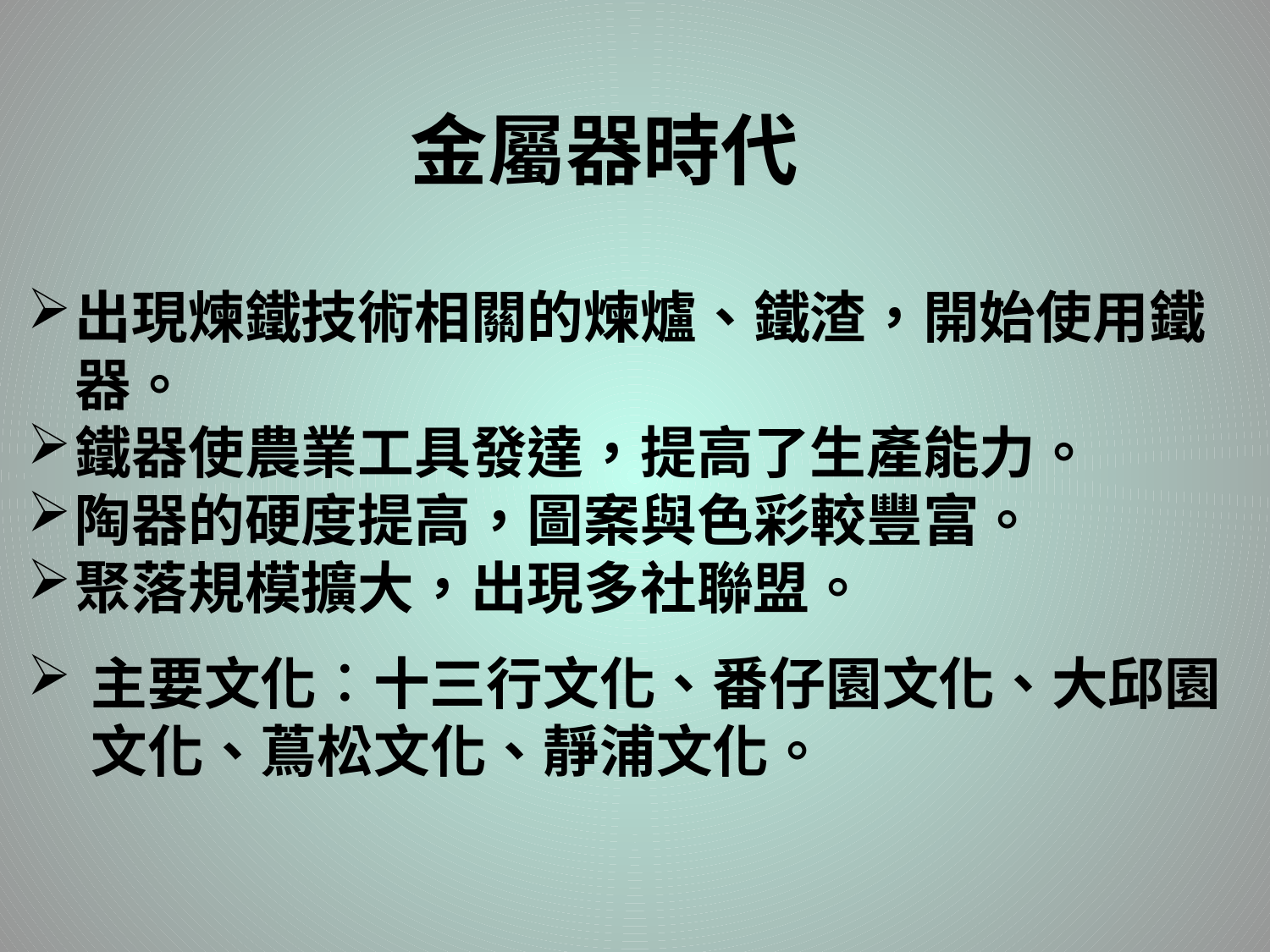

# 金屬器時代
出現煉鐵技術相關的煉爐、鐵渣，開始使用鐵器。
鐵器使農業工具發達，提高了生產能力。
陶器的硬度提高，圖案與色彩較豐富。
聚落規模擴大，出現多社聯盟。
主要文化︰十三行文化、番仔園文化、大邱園文化、蔦松文化、靜浦文化。